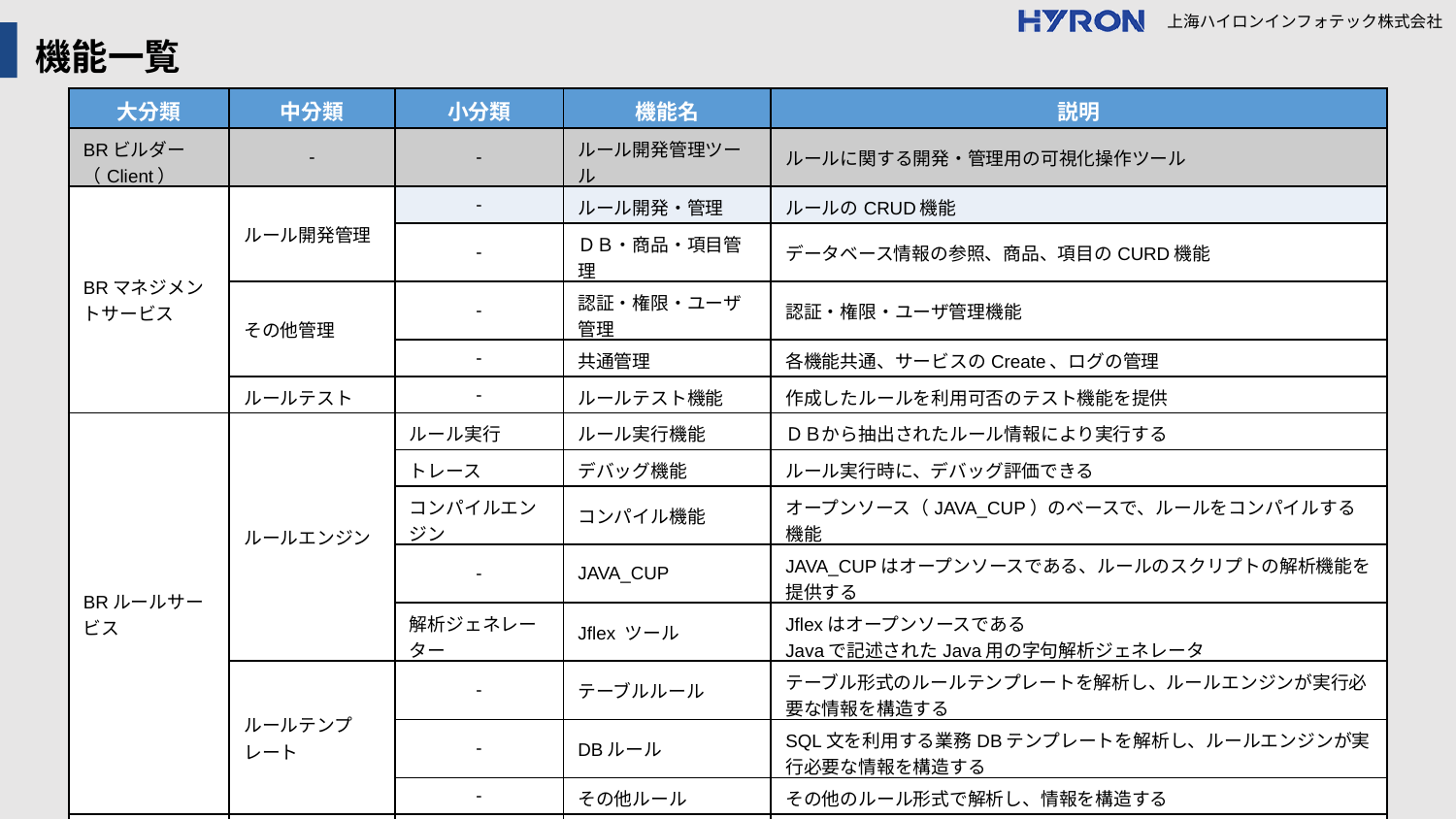

機能一覧
| 大分類 | 中分類 | 小分類 | 機能名 | 説明 |
| --- | --- | --- | --- | --- |
| BRビルダー（Client） | ‐ | ‐ | ルール開発管理ツール | ルールに関する開発・管理用の可視化操作ツール |
| BRマネジメントサービス | ルール開発管理 | ‐ | ルール開発・管理 | ルールのCRUD機能 |
|  |  | ‐ | ＤＢ・商品・項目管理 | データベース情報の参照、商品、項目のCURD機能 |
|  | その他管理 | ‐ | 認証・権限・ユーザ管理 | 認証・権限・ユーザ管理機能 |
|  |  | ‐ | 共通管理 | 各機能共通、サービスのCreate、ログの管理 |
|  | ルールテスト | ‐ | ルールテスト機能 | 作成したルールを利用可否のテスト機能を提供 |
| BRルールサービス | ルールエンジン | ルール実行 | ルール実行機能 | ＤＢから抽出されたルール情報により実行する |
|  |  | トレース | デバッグ機能 | ルール実行時に、デバッグ評価できる |
|  |  | コンパイルエンジン | コンパイル機能 | オープンソース（JAVA\_CUP）のベースで、ルールをコンパイルする機能 |
|  |  | ‐ | JAVA\_CUP | JAVA\_CUPはオープンソースである、ルールのスクリプトの解析機能を提供する |
|  |  | 解析ジェネレーター | Jflex ツール | Jflexはオープンソースである Javaで記述されたJava用の字句解析ジェネレータ |
|  | ルールテンプレート | ‐ | テーブルルール | テーブル形式のルールテンプレートを解析し、ルールエンジンが実行必要な情報を構造する |
|  |  | ‐ | DBルール | SQL文を利用する業務DBテンプレートを解析し、ルールエンジンが実行必要な情報を構造する |
|  |  | ‐ | その他ルール | その他のルール形式で解析し、情報を構造する |
| サーポートサービス | ルールアクセスAPI | ＨＴＴＰ | ルールRESTサービス | ルール呼出し元アプリケーションからのTCP／IPリクエストを受け取る窓口 |
|  | 分散サーバー | ‐ | 分散サーバースプール | 分散サーバースプールにより、サーバーを決定して、API要求へ渡す |